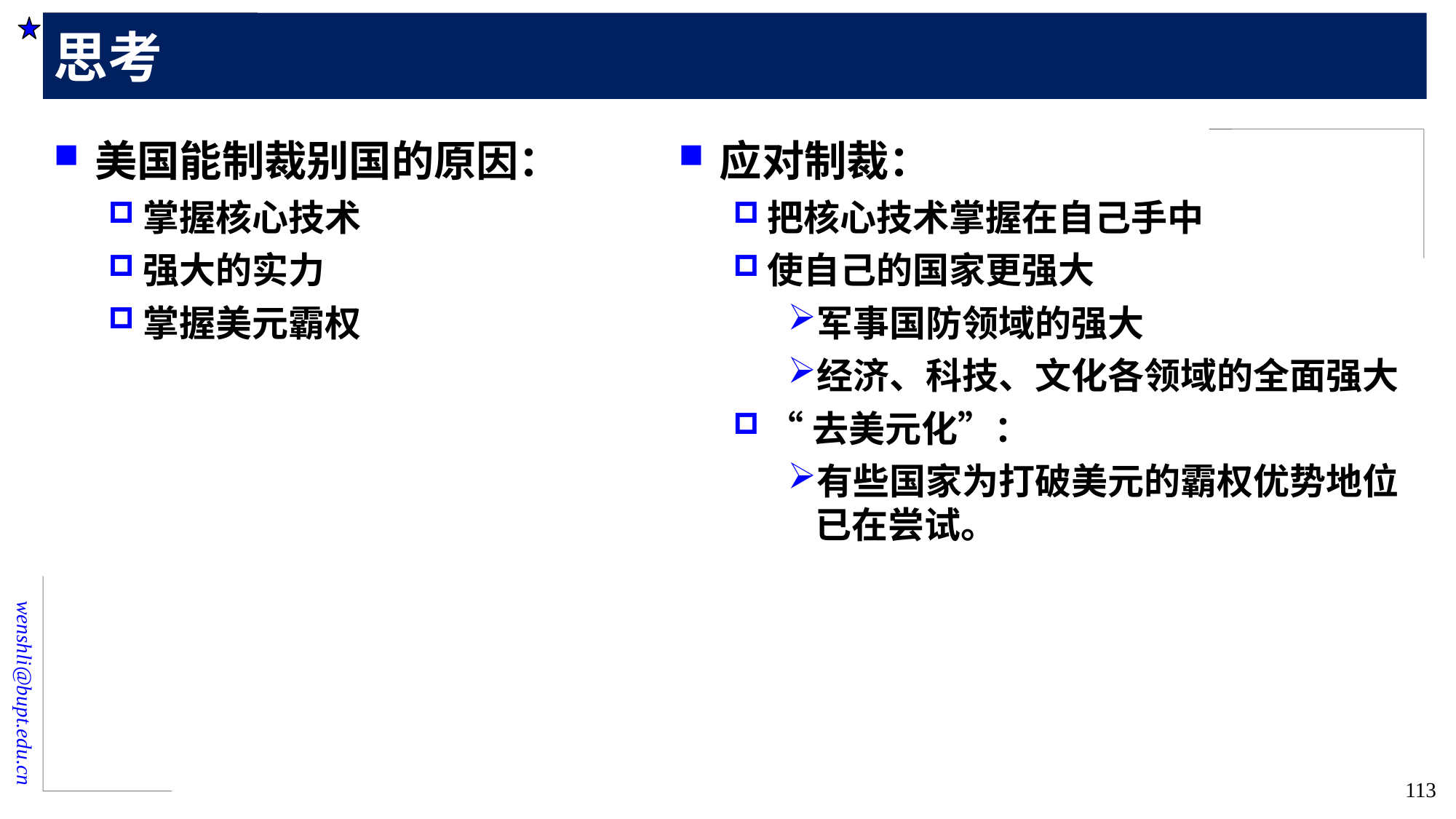

# 思考
应对制裁：
把核心技术掌握在自己手中
使自己的国家更强大
军事国防领域的强大
经济、科技、文化各领域的全面强大
“去美元化”：
有些国家为打破美元的霸权优势地位已在尝试。

美国能制裁别国的原因：
掌握核心技术
强大的实力
掌握美元霸权
113